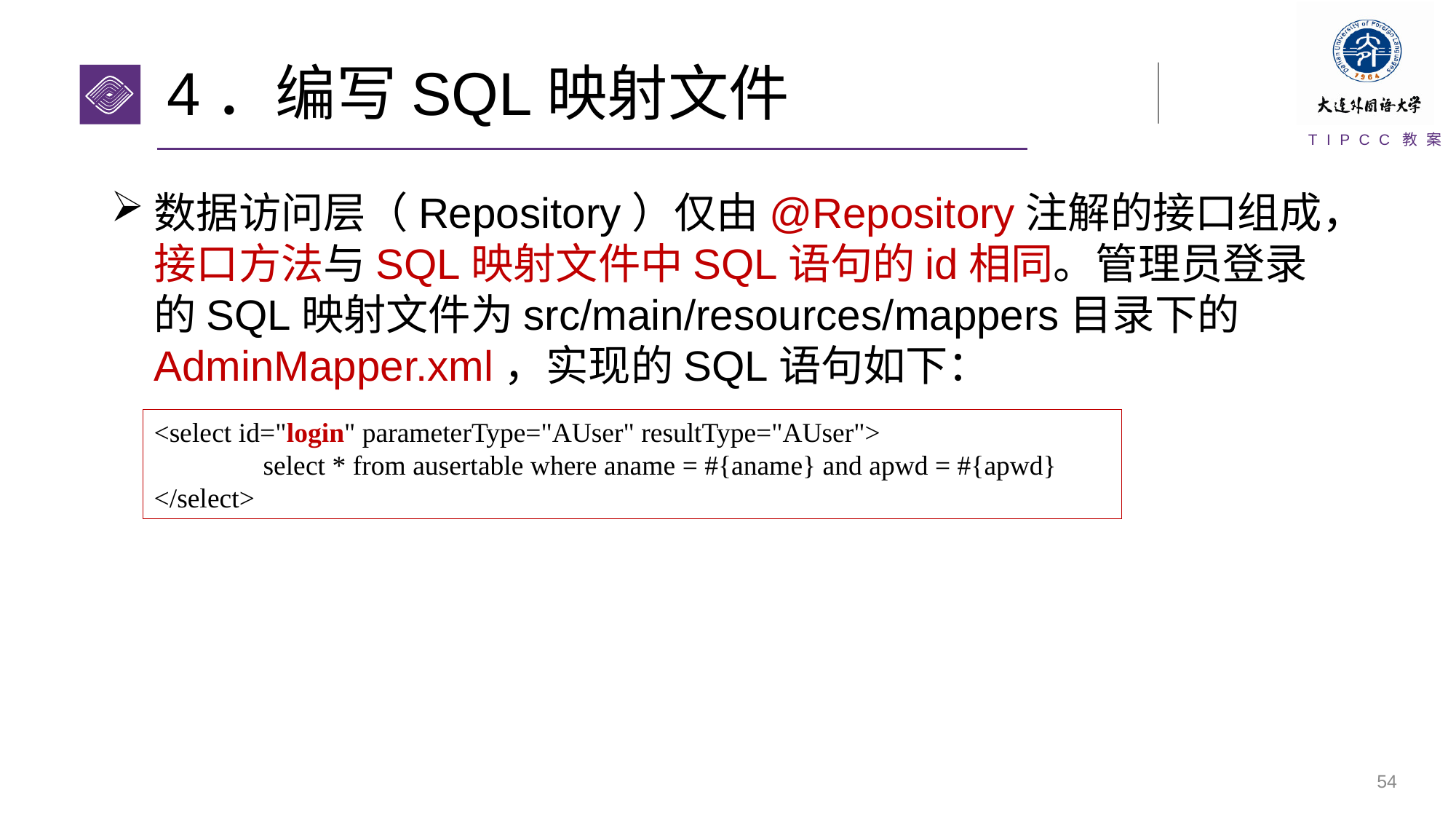

# 4．编写SQL映射文件
数据访问层（Repository）仅由@Repository注解的接口组成，接口方法与SQL映射文件中SQL语句的id相同。管理员登录的SQL映射文件为src/main/resources/mappers目录下的AdminMapper.xml，实现的SQL语句如下：
<select id="login" parameterType="AUser" resultType="AUser">
	select * from ausertable where aname = #{aname} and apwd = #{apwd}
</select>
54